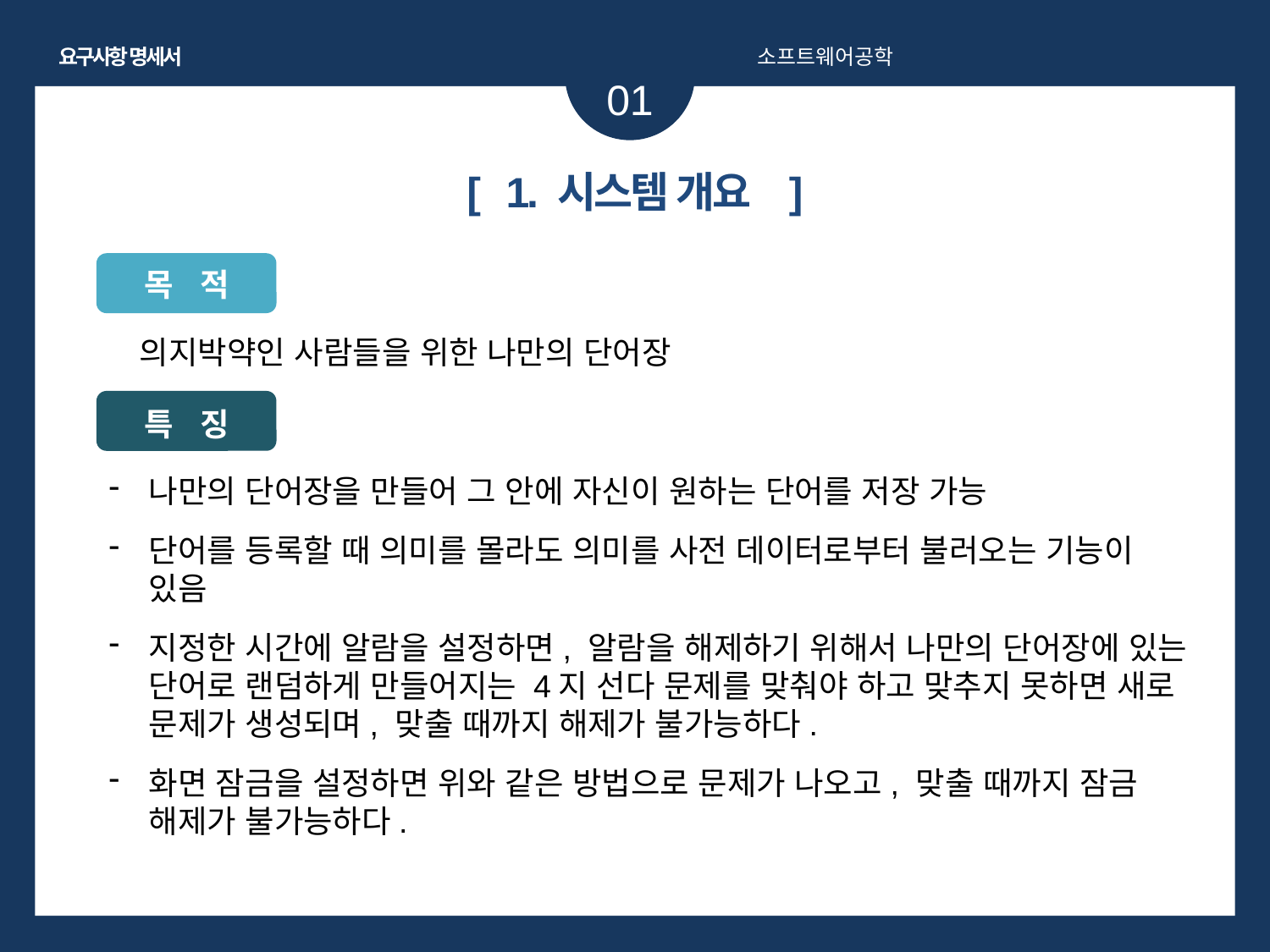

요구사항 명세서
소프트웨어공학
01

[   1. 시스템 개요   ]

목   적
의지박약인 사람들을 위한 나만의 단어장

특   징
나만의 단어장을 만들어 그 안에 자신이 원하는 단어를 저장 가능

단어를 등록할 때 의미를 몰라도 의미를 사전 데이터로부터 불러오는 기능이 있음

지정한 시간에 알람을 설정하면, 알람을 해제하기 위해서 나만의 단어장에 있는 단어로 랜덤하게 만들어지는 4지 선다 문제를 맞춰야 하고 맞추지 못하면 새로 문제가 생성되며, 맞출 때까지 해제가 불가능하다.

화면 잠금을 설정하면 위와 같은 방법으로 문제가 나오고, 맞출 때까지 잠금 해제가 불가능하다.